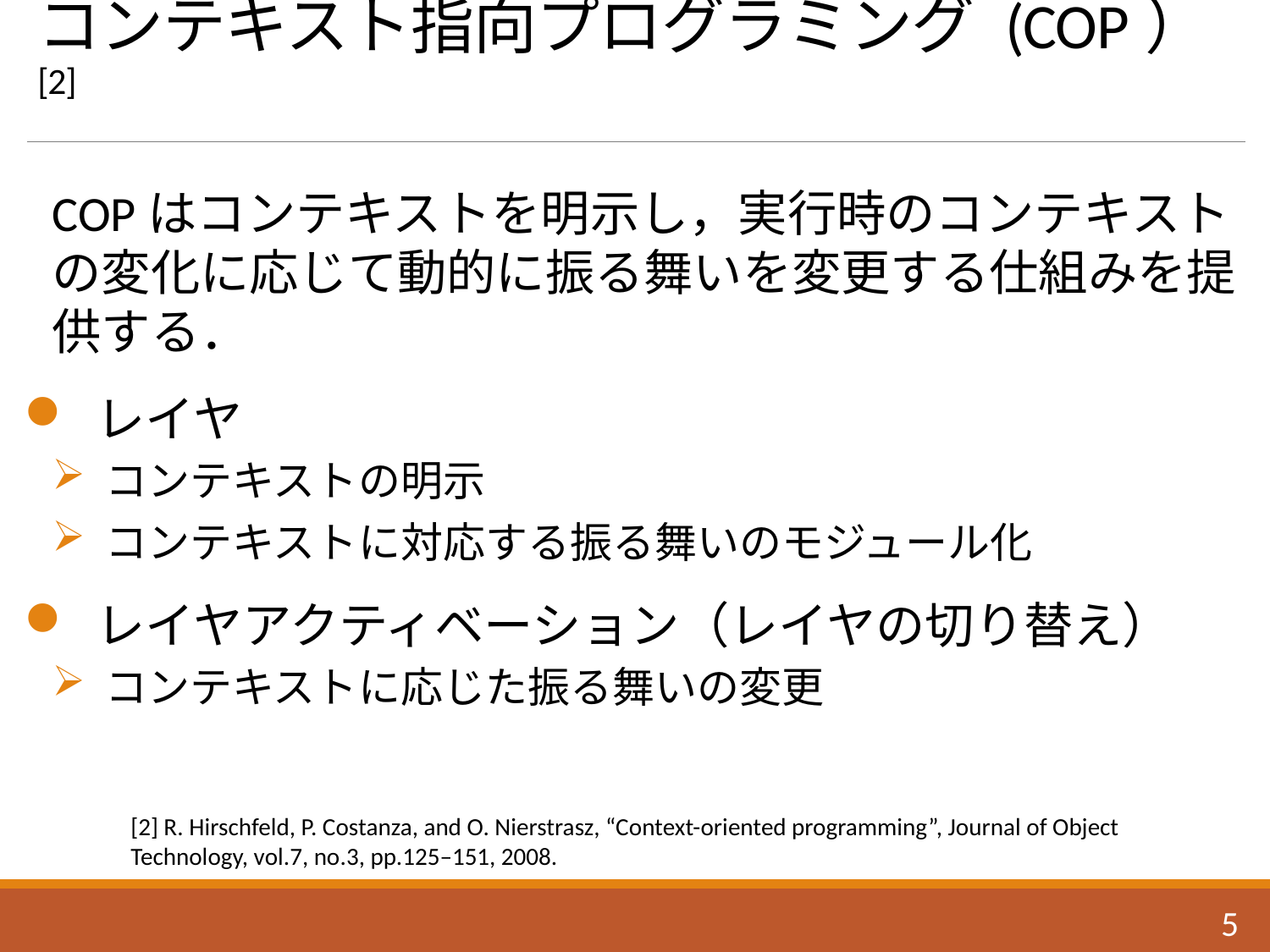

# コンテキスト指向プログラミング (COP）[2]
COPはコンテキストを明示し，実行時のコンテキストの変化に応じて動的に振る舞いを変更する仕組みを提供する．
 レイヤ
 コンテキストの明示
 コンテキストに対応する振る舞いのモジュール化
 レイヤアクティベーション（レイヤの切り替え）
 コンテキストに応じた振る舞いの変更
[2] R. Hirschfeld, P. Costanza, and O. Nierstrasz, “Context-oriented programming”, Journal of Object Technology, vol.7, no.3, pp.125–151, 2008.
5